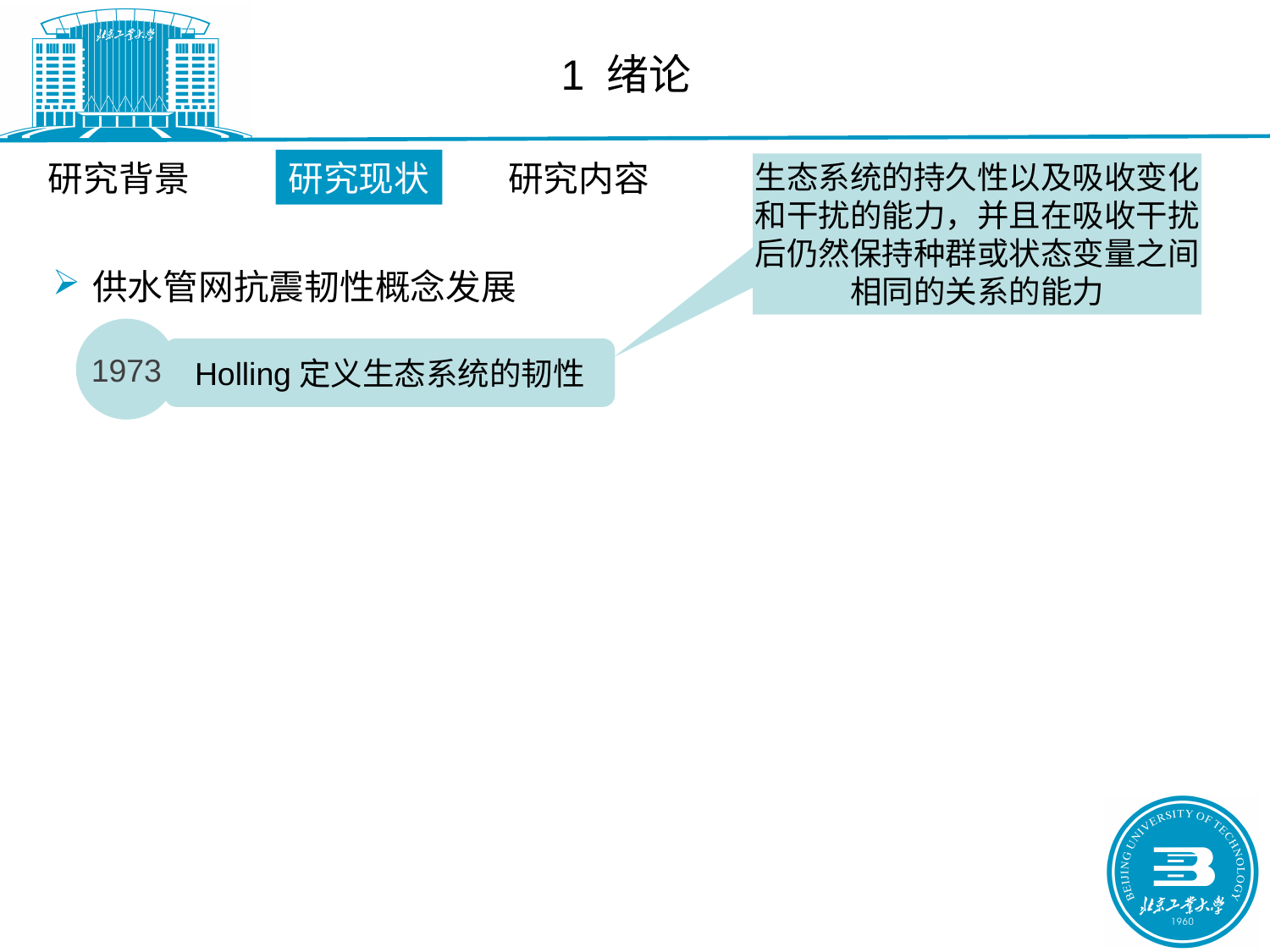

1 绪论
研究背景
研究现状
研究内容
生态系统的持久性以及吸收变化和干扰的能力，并且在吸收干扰后仍然保持种群或状态变量之间相同的关系的能力
供水管网抗震韧性概念发展
1973
Holling定义生态系统的韧性